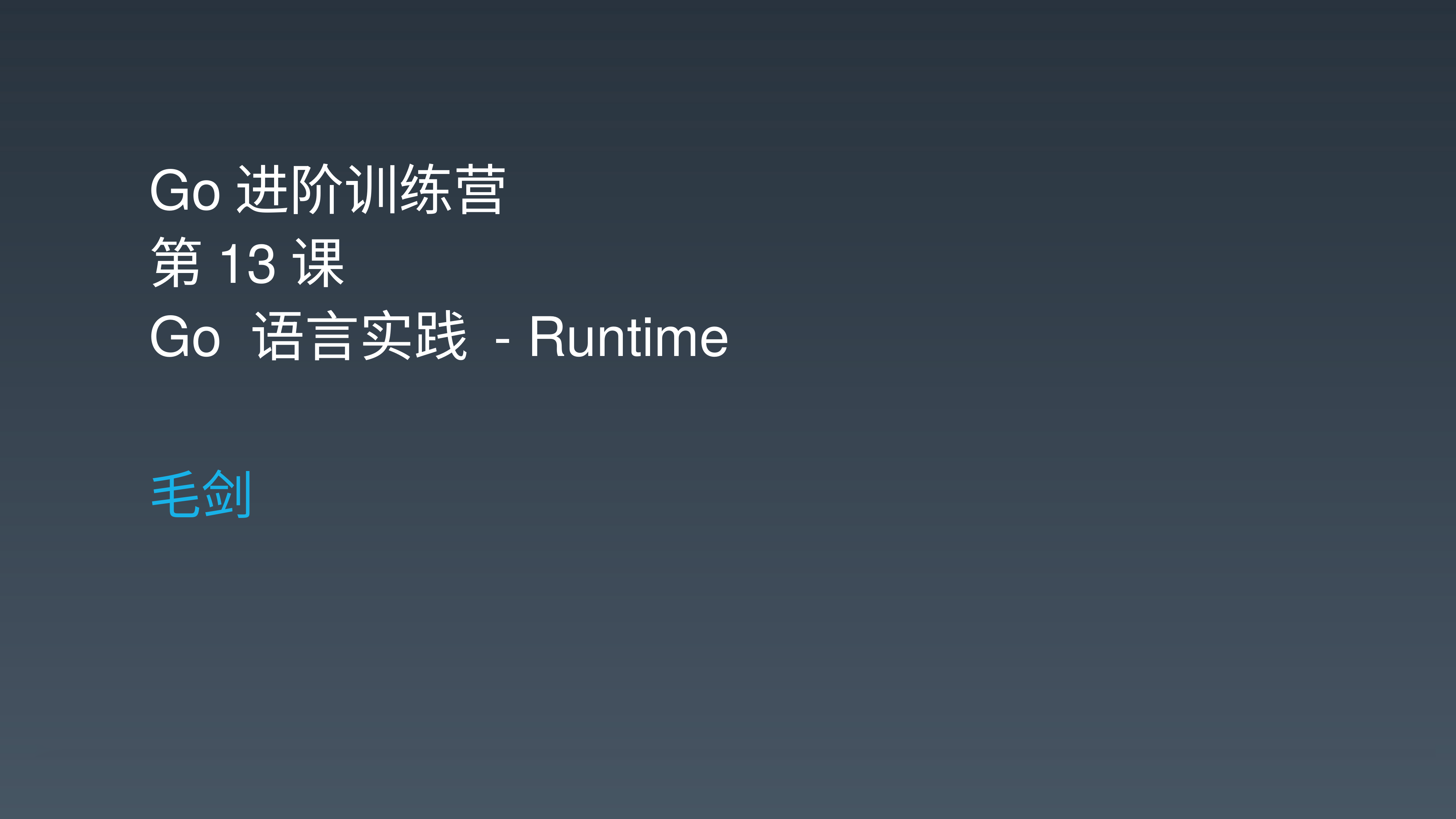

Go进阶训练营
第13课
Go 语言实践 - Runtime
毛剑